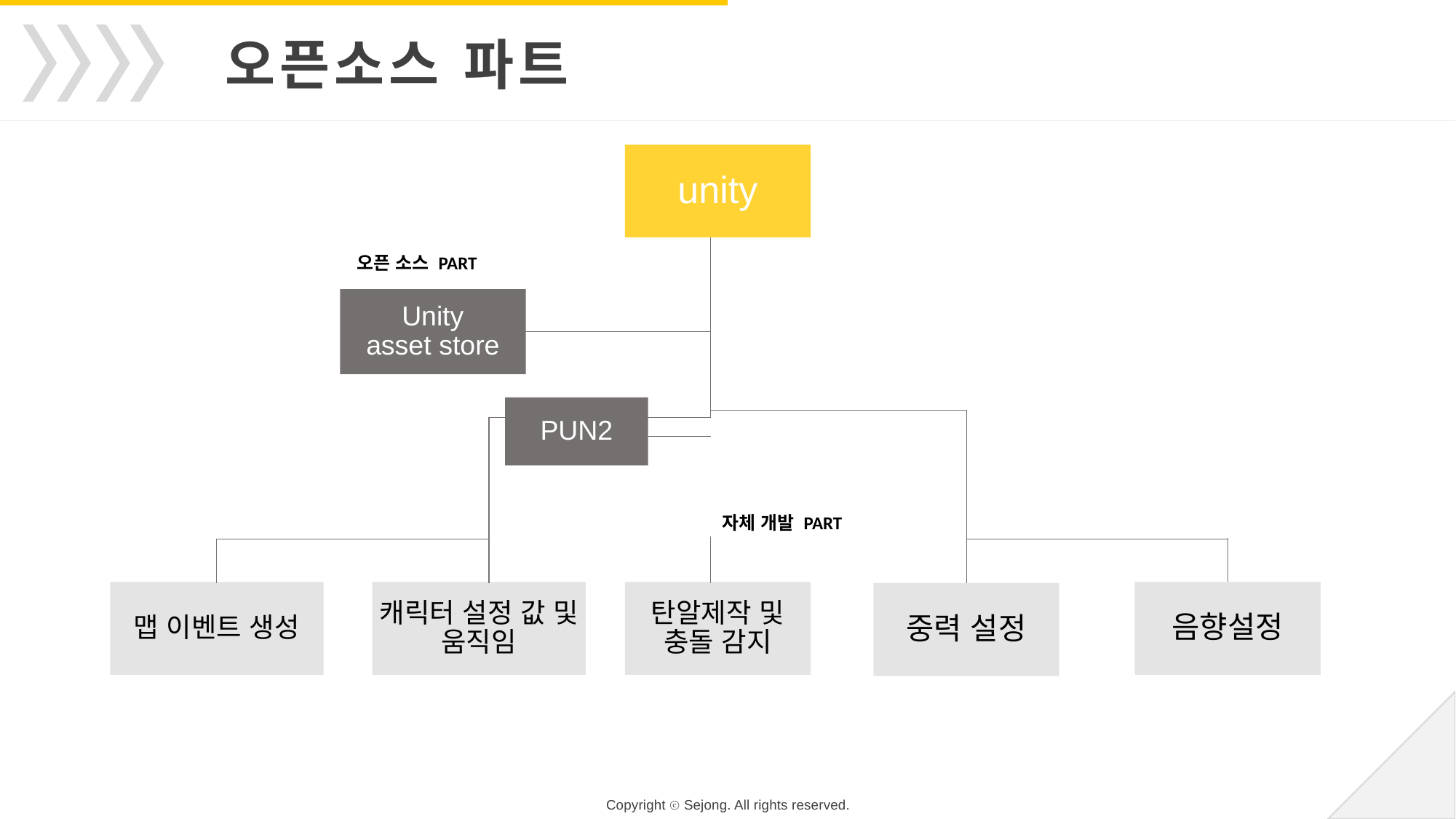

오픈소스 파트
unity
오픈 소스 PART
Unity
asset store
PUN2
자체 개발 PART
맵 이벤트 생성
캐릭터 설정 값 및 움직임
탄알제작 및 충돌 감지
음향설정
중력 설정
Copyright ⓒ Sejong. All rights reserved.